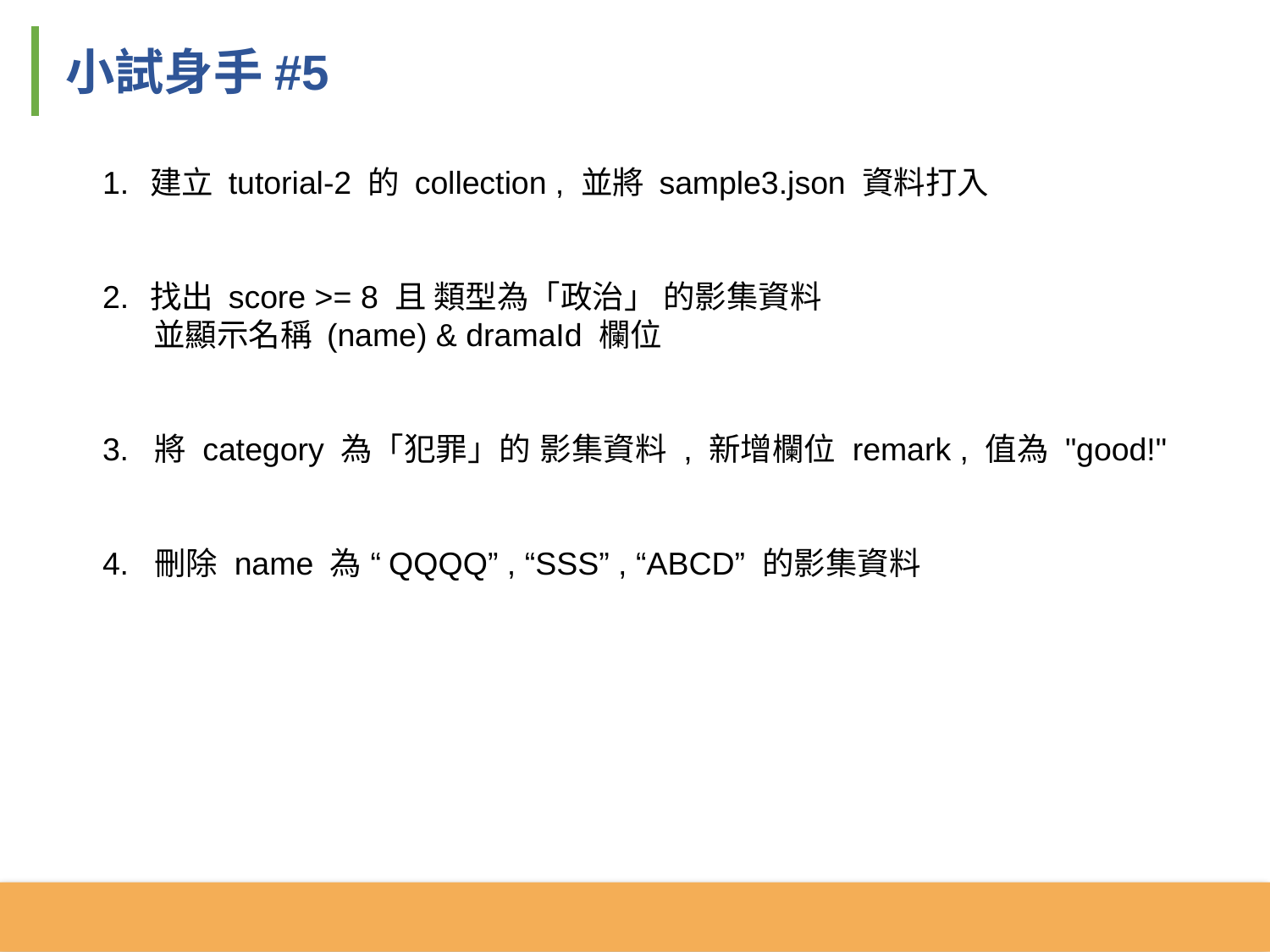

小試身手#5
建立 tutorial-2 的 collection , 並將 sample3.json 資料打入

找出 score >= 8 且 類型為「政治」 的影集資料
      並顯示名稱 (name) & dramaId 欄位

3.  將 category 為「犯罪」的 影集資料 , 新增欄位 remark , 值為 "good!"

4.  刪除 name 為 “QQQQ” , “SSS” , “ABCD” 的影集資料